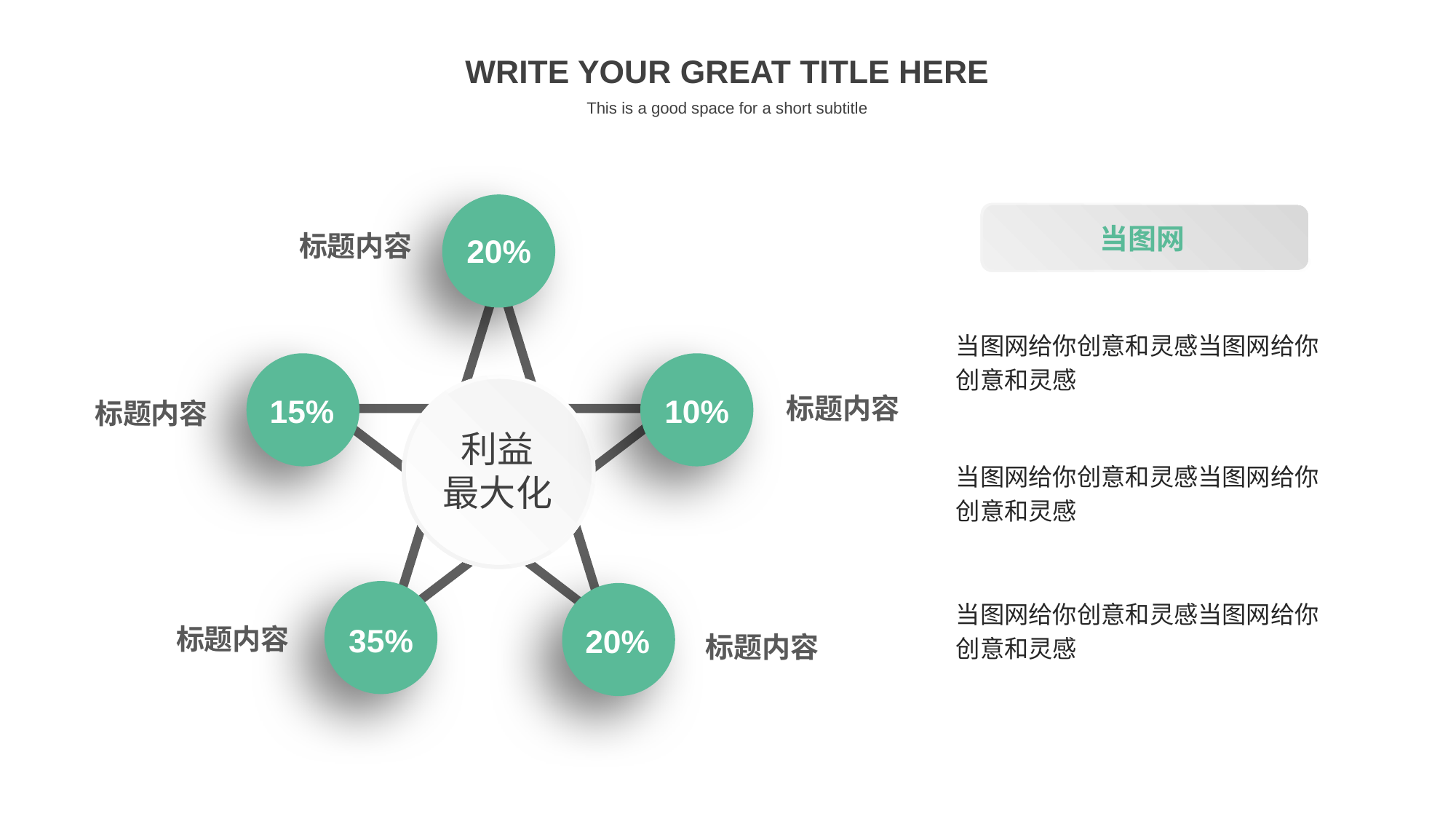

WRITE YOUR GREAT TITLE HERE
This is a good space for a short subtitle

当图网
标题内容
20%

当图网给你创意和灵感当图网给你创意和灵感

利益
最大化
标题内容
标题内容
15%
10%
当图网给你创意和灵感当图网给你创意和灵感

当图网给你创意和灵感当图网给你创意和灵感
标题内容
35%
20%
标题内容